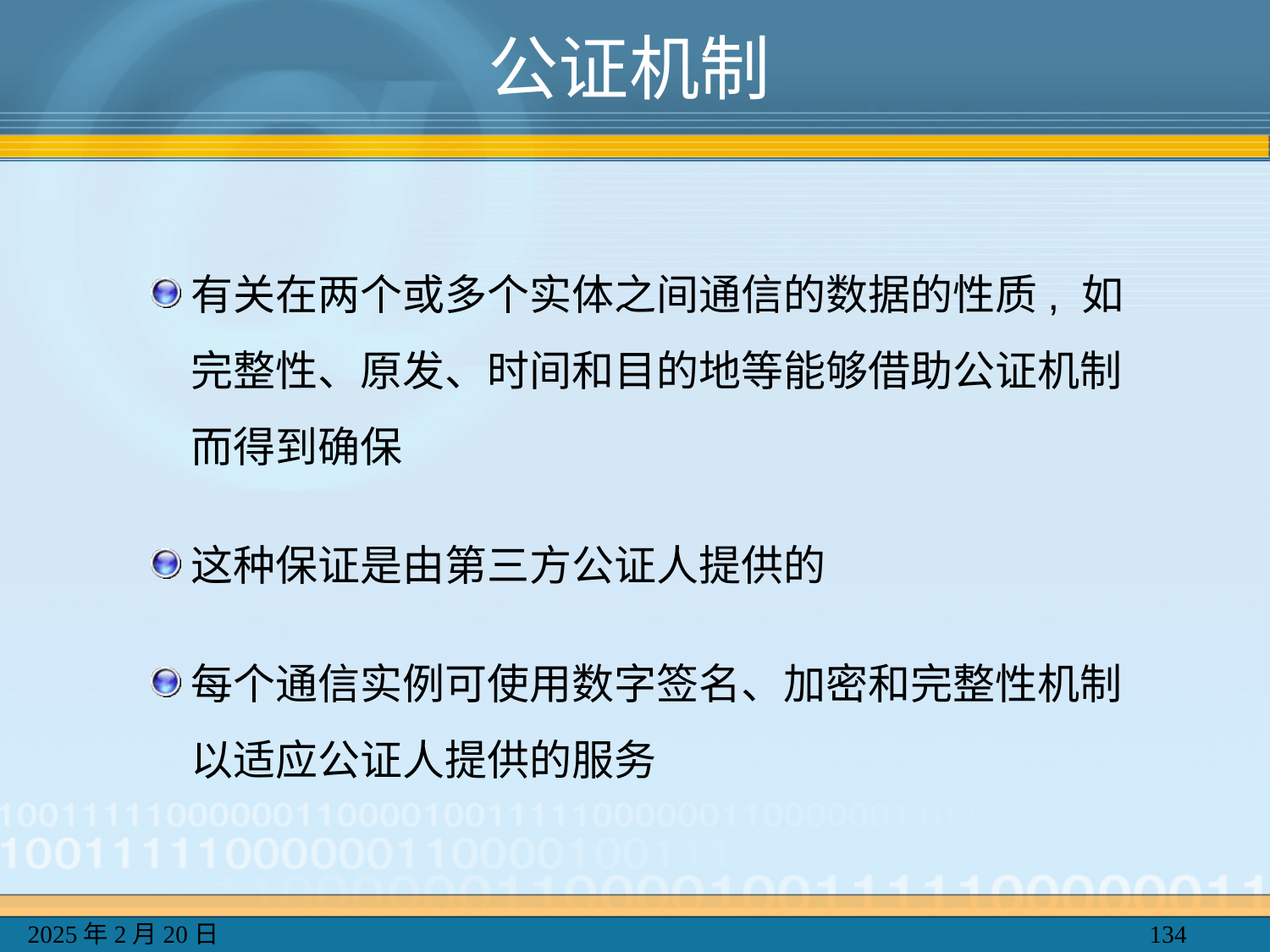

# 公证机制
有关在两个或多个实体之间通信的数据的性质, 如完整性、原发、时间和目的地等能够借助公证机制而得到确保
这种保证是由第三方公证人提供的
每个通信实例可使用数字签名、加密和完整性机制以适应公证人提供的服务
2025年2月20日
134